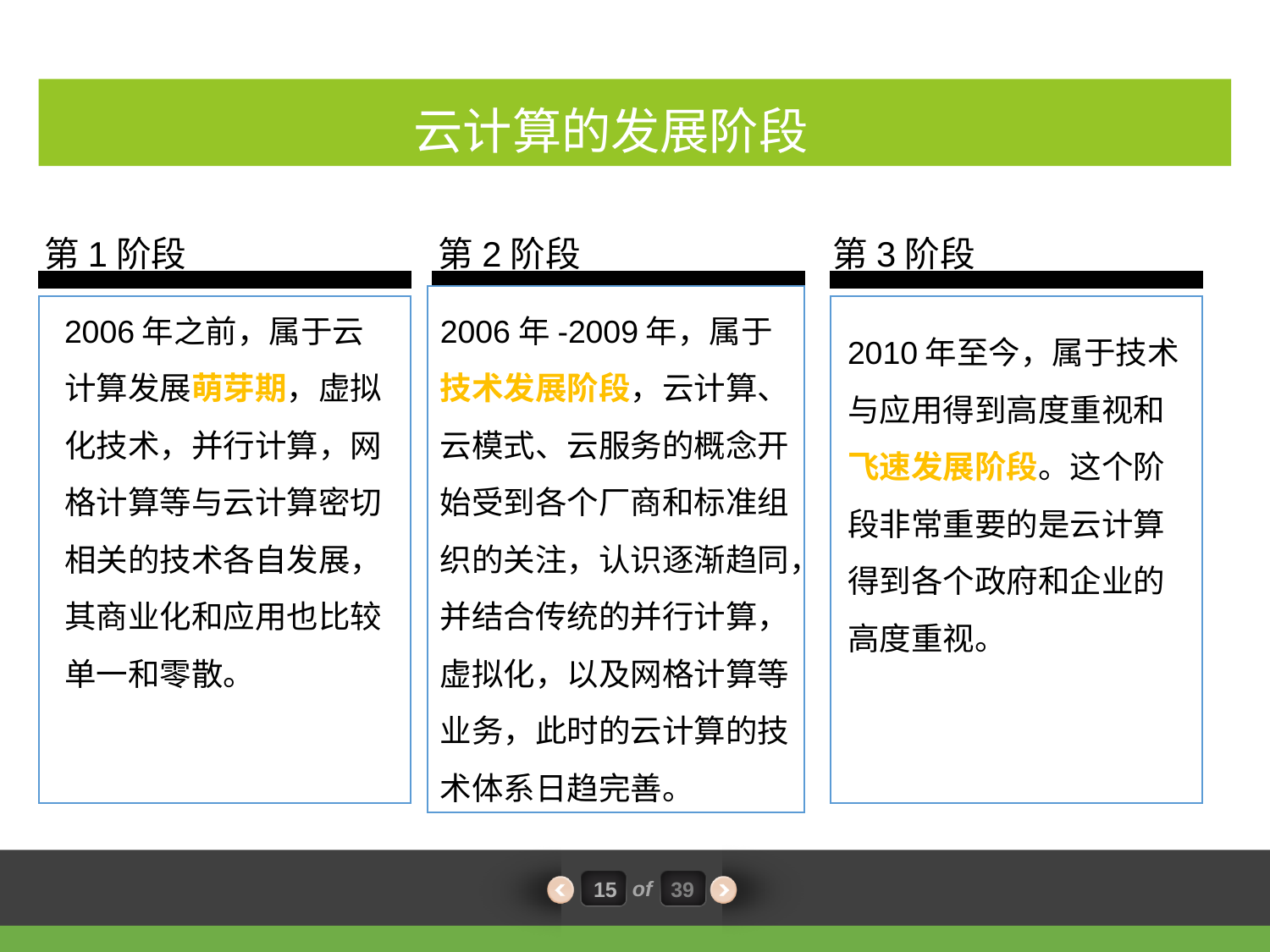

云计算的发展阶段
第1阶段
第2阶段
第3阶段

2006年之前，属于云计算发展萌芽期，虚拟化技术，并行计算，网格计算等与云计算密切相关的技术各自发展，其商业化和应用也比较单一和零散。
2006年-2009年，属于技术发展阶段，云计算、云模式、云服务的概念开始受到各个厂商和标准组织的关注，认识逐渐趋同，并结合传统的并行计算，虚拟化，以及网格计算等业务，此时的云计算的技术体系日趋完善。

2010年至今，属于技术与应用得到高度重视和飞速发展阶段。这个阶段非常重要的是云计算得到各个政府和企业的高度重视。
15